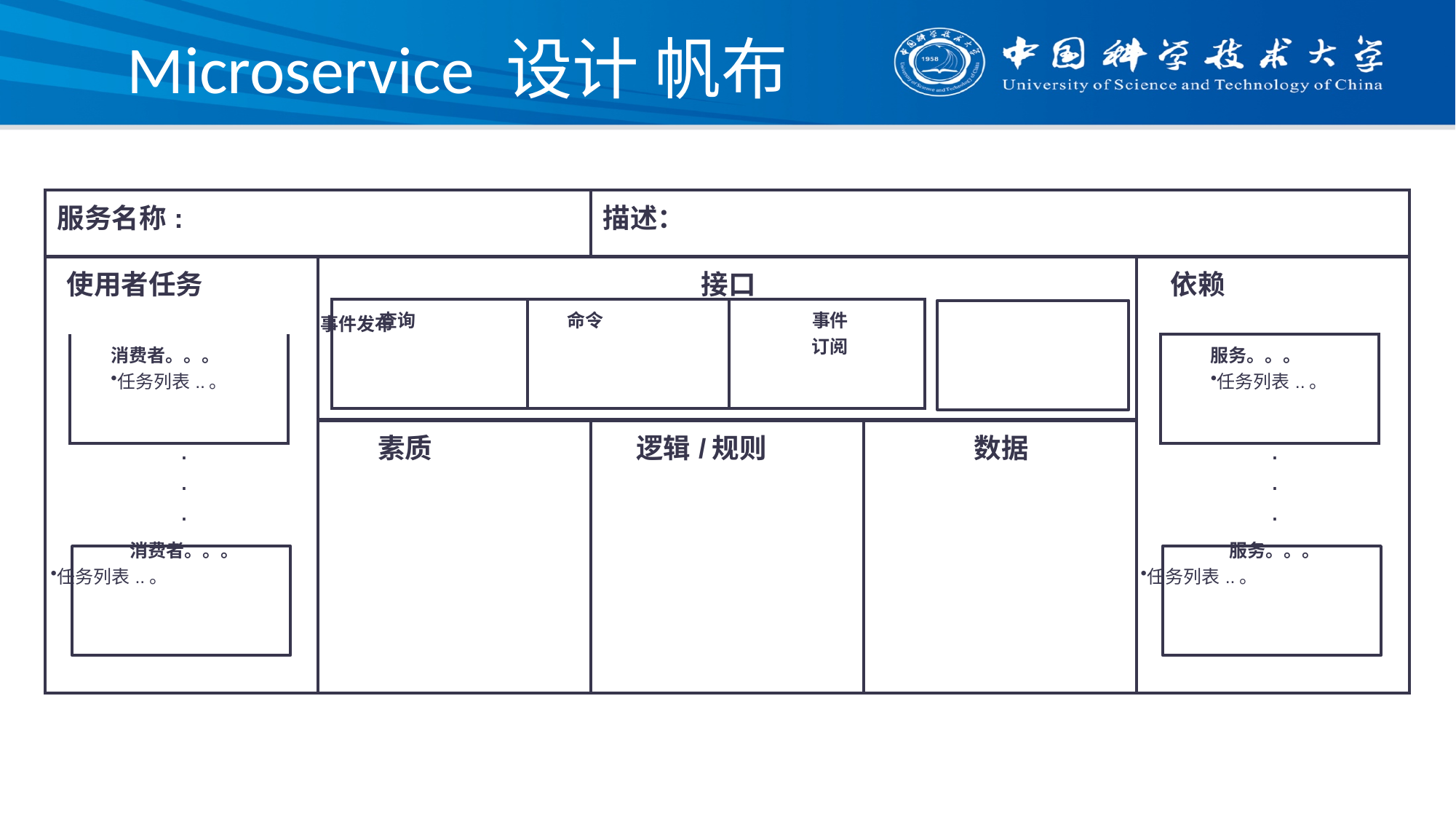

# Microservice 设计 帆布
| 服务名称: |  |  |  | 描述： |  |  |  |  |
| --- | --- | --- | --- | --- | --- | --- | --- | --- |
| 使用者任务 |  |  | 接口 事件发布 |  |  | 依赖 |  |  |
|  | 消费者。。。 任务列表..。 |  |  |  |  |  | 服务。。。 任务列表..。 |  |
|  |  |  | 素质 | 逻辑/规则 | 数据 |  |  |  |
| . . . 消费者。。。 任务列表..。 |  |  |  |  |  | . . . 服务。。。 任务列表..。 |  |  |

| 查询 | 命令 | 事件 订阅 |
| --- | --- | --- |